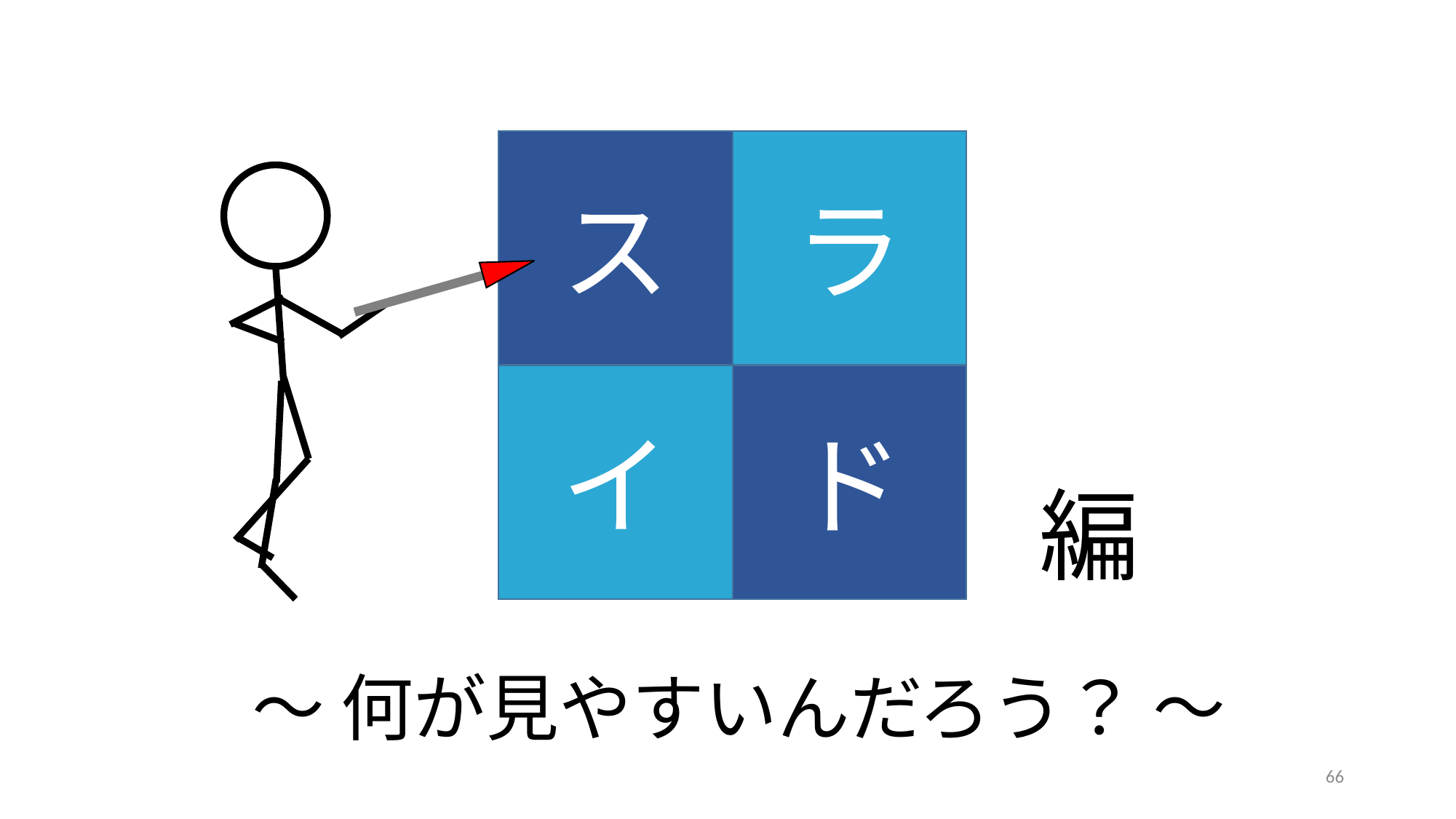

ス
ラ
イ
ド

編
～ 何が見やすいんだろう？ ～
66